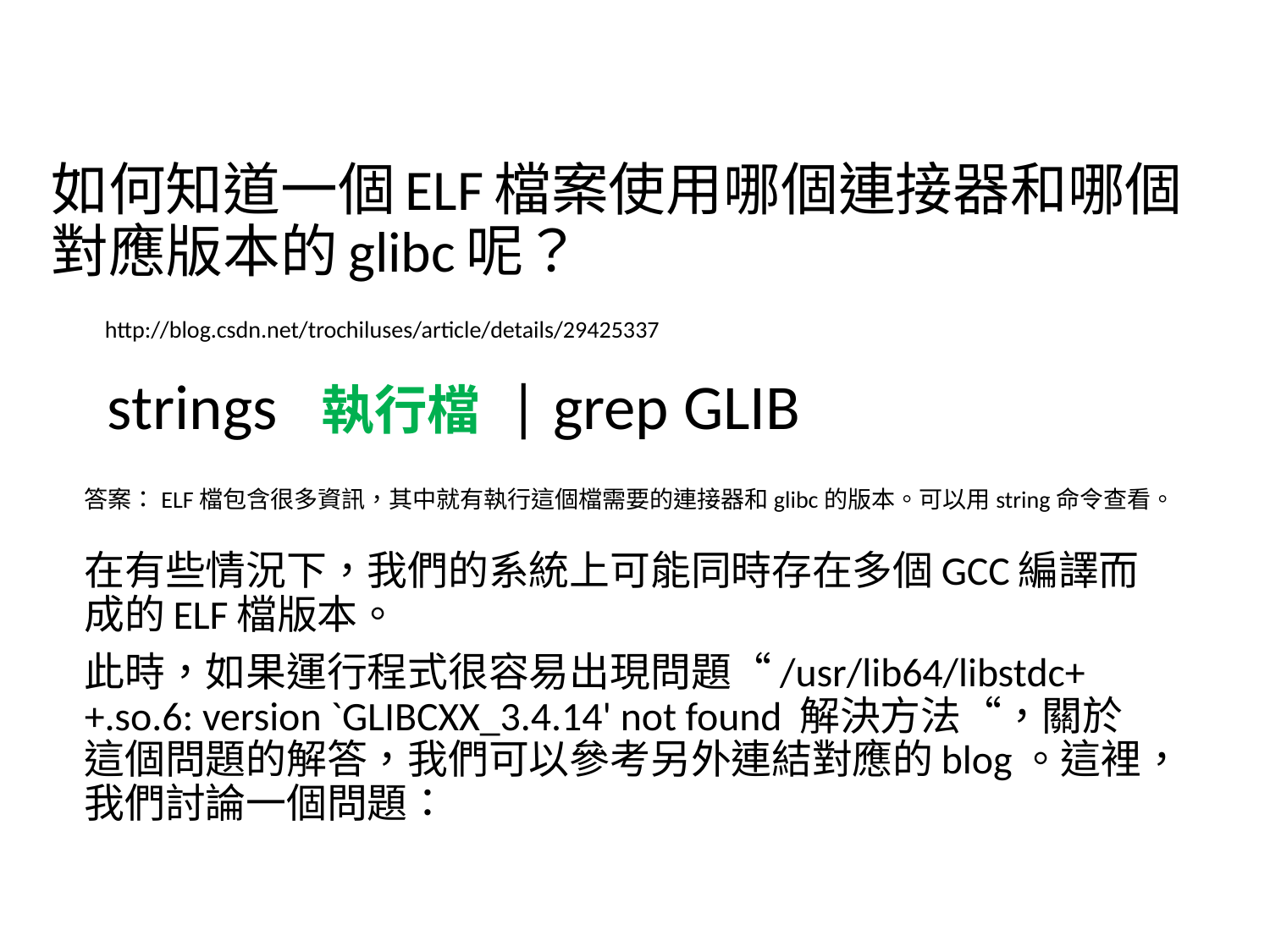

# 如何知道一個ELF檔案使用哪個連接器和哪個對應版本的glibc呢？
http://blog.csdn.net/trochiluses/article/details/29425337
strings  執行檔 | grep GLIB
答案：ELF檔包含很多資訊，其中就有執行這個檔需要的連接器和glibc的版本。可以用string命令查看。
在有些情況下，我們的系統上可能同時存在多個GCC編譯而成的ELF檔版本。
此時，如果運行程式很容易出現問題“/usr/lib64/libstdc++.so.6: version `GLIBCXX_3.4.14' not found 解決方法“，關於這個問題的解答，我們可以參考另外連結對應的blog。這裡，我們討論一個問題：